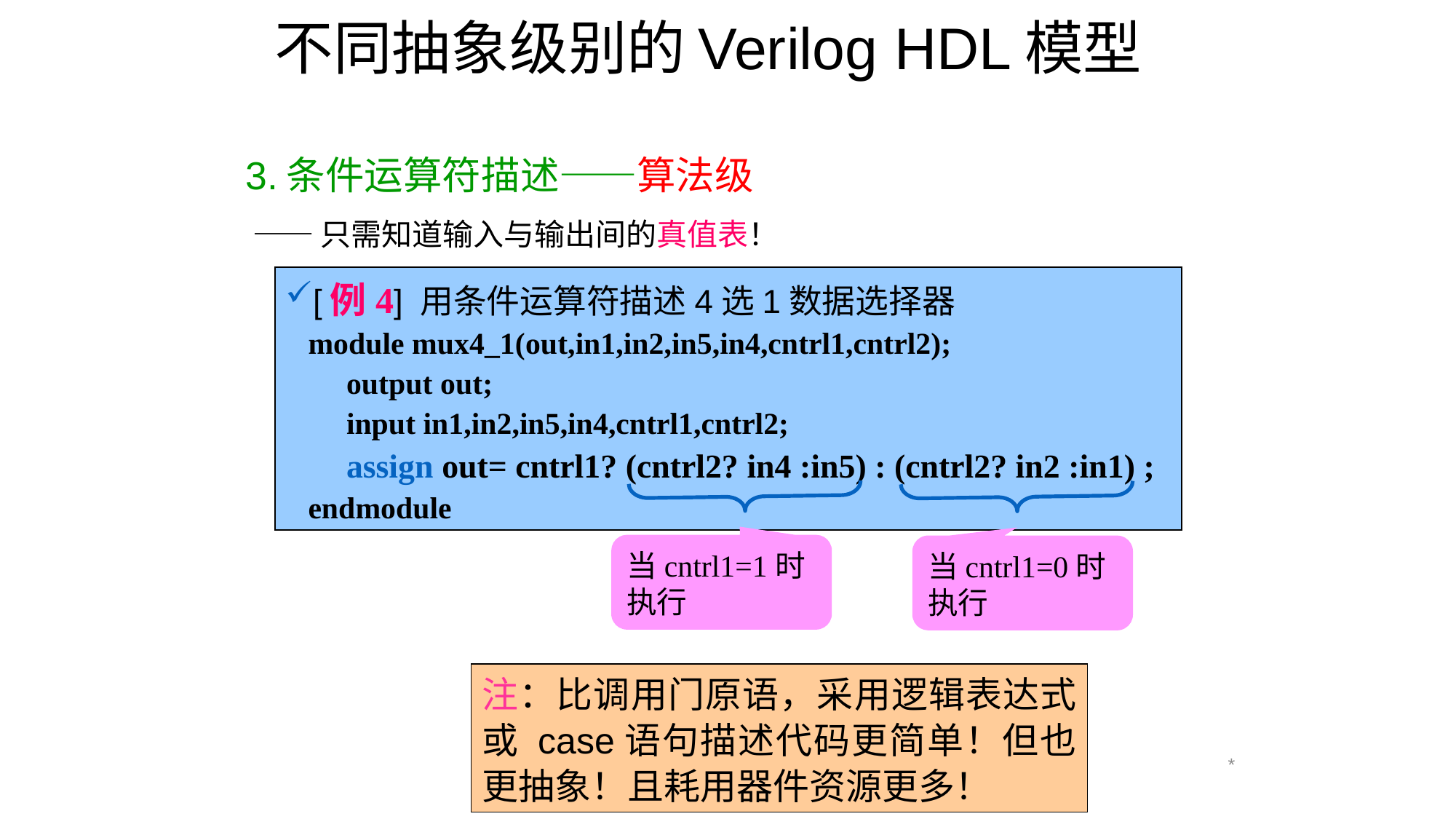

# 不同抽象级别的Verilog HDL模型
3.条件运算符描述——算法级
 ——只需知道输入与输出间的真值表！
[例4] 用条件运算符描述4选1数据选择器
module mux4_1(out,in1,in2,in5,in4,cntrl1,cntrl2);
     output out;
     input in1,in2,in5,in4,cntrl1,cntrl2;
     assign out= cntrl1? (cntrl2? in4 :in5) : (cntrl2? in2 :in1) ;
endmodule

当cntrl1=1时执行
当cntrl1=0时执行
注：比调用门原语，采用逻辑表达式或 case语句描述代码更简单！但也更抽象！且耗用器件资源更多！
*